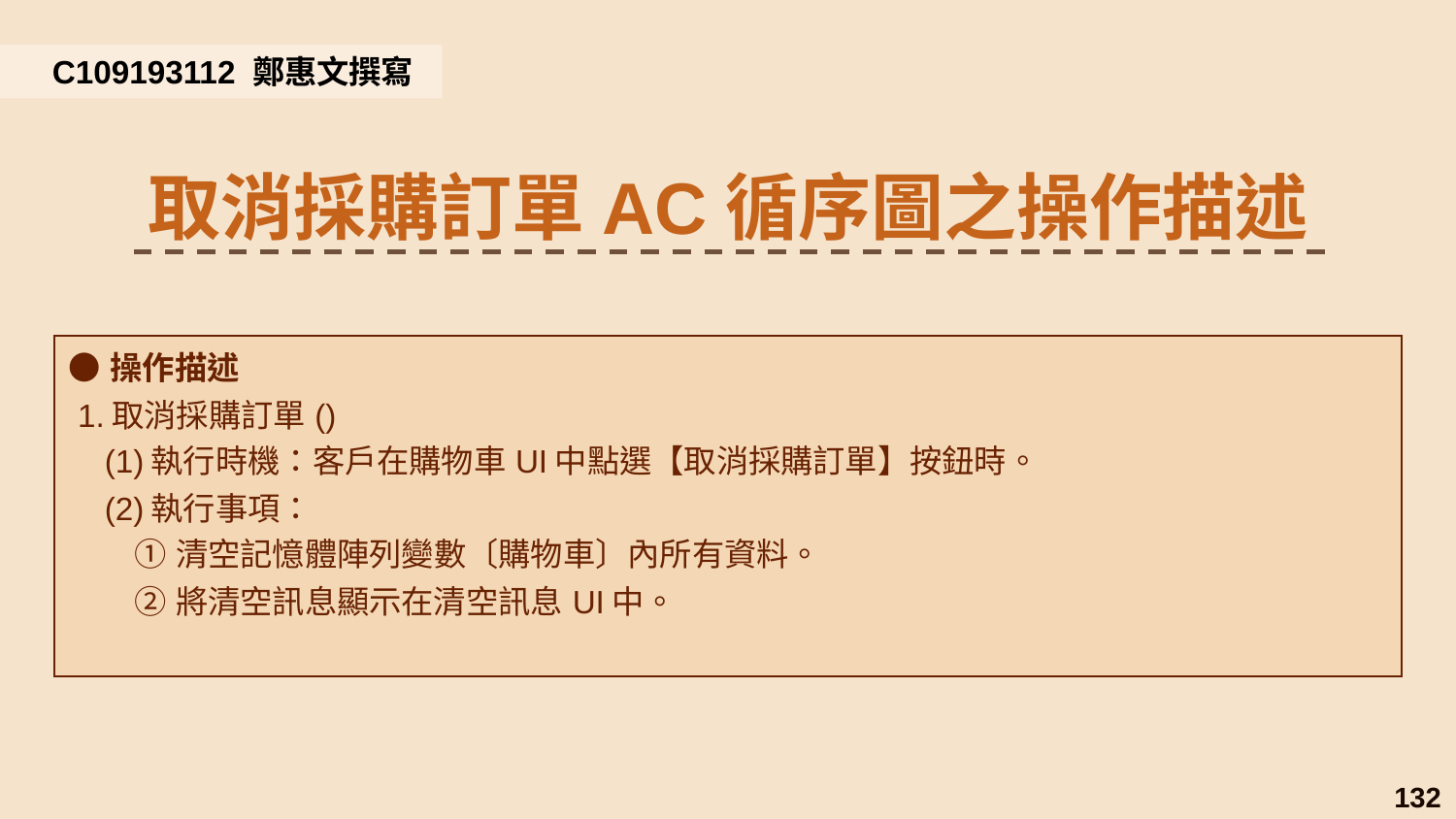

C109193112 鄭惠文撰寫
取消採購訂單AC循序圖之操作描述
| ●操作描述 1.取消採購訂單() (1)執行時機：客戶在購物車UI中點選【取消採購訂單】按鈕時。 (2)執行事項： ①清空記憶體陣列變數〔購物車〕內所有資料。 ②將清空訊息顯示在清空訊息UI中。 |
| --- |
132